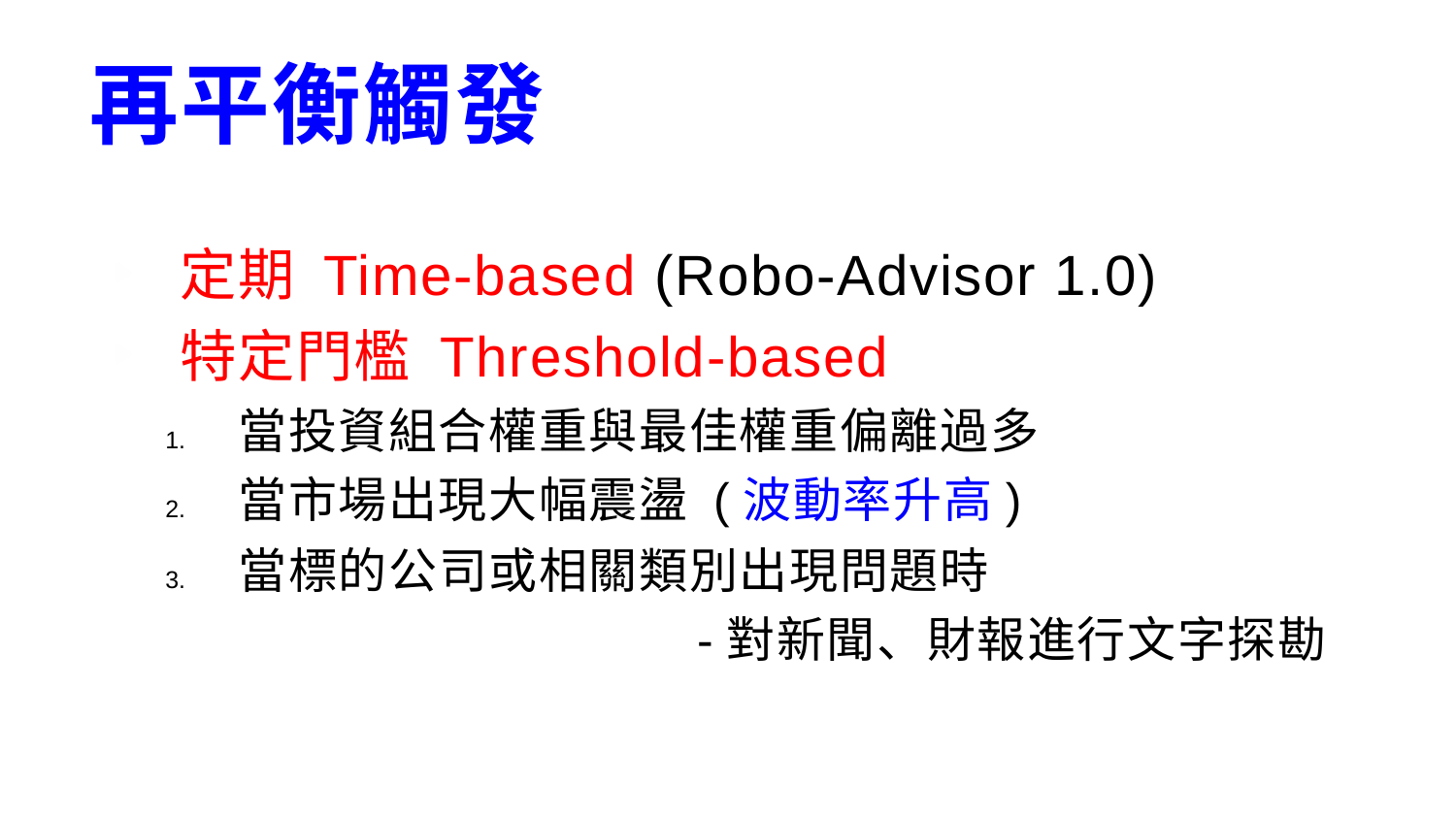

# 再平衡觸發
定期 Time-based (Robo-Advisor 1.0)
特定門檻 Threshold-based
當投資組合權重與最佳權重偏離過多
當市場出現大幅震盪 (波動率升高)
當標的公司或相關類別出現問題時
				-對新聞、財報進行文字探勘